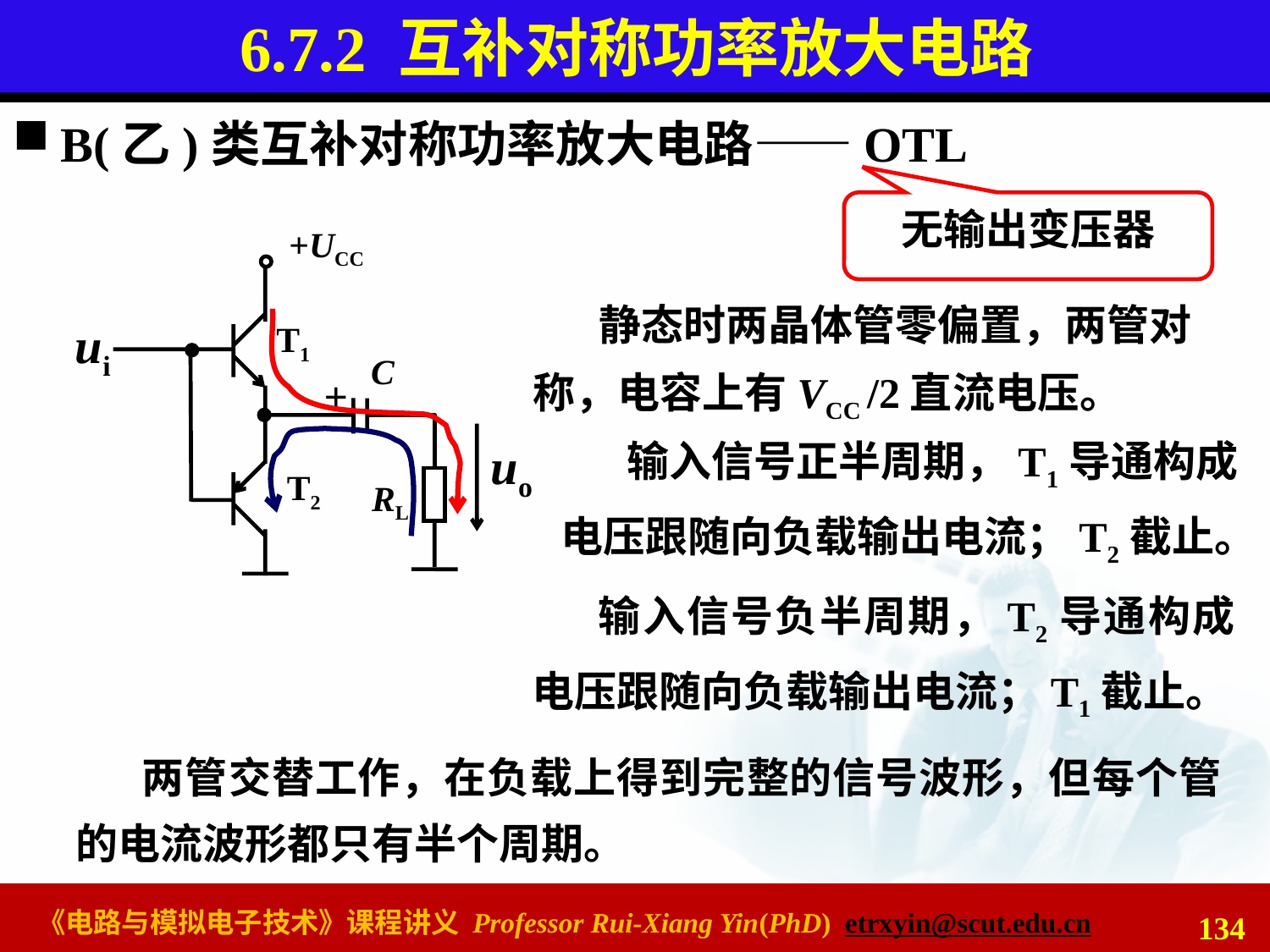

# 6.7.2 互补对称功率放大电路
B(乙)类互补对称功率放大电路——OTL
无输出变压器
+UCC

ui
T1

C

uo
T2

RL

+

静态时两晶体管零偏置，两管对称，电容上有VCC /2直流电压。

输入信号正半周期，T1导通构成电压跟随向负载输出电流；T2截止。

输入信号负半周期，T2导通构成电压跟随向负载输出电流；T1截止。
两管交替工作，在负载上得到完整的信号波形，但每个管的电流波形都只有半个周期。
134